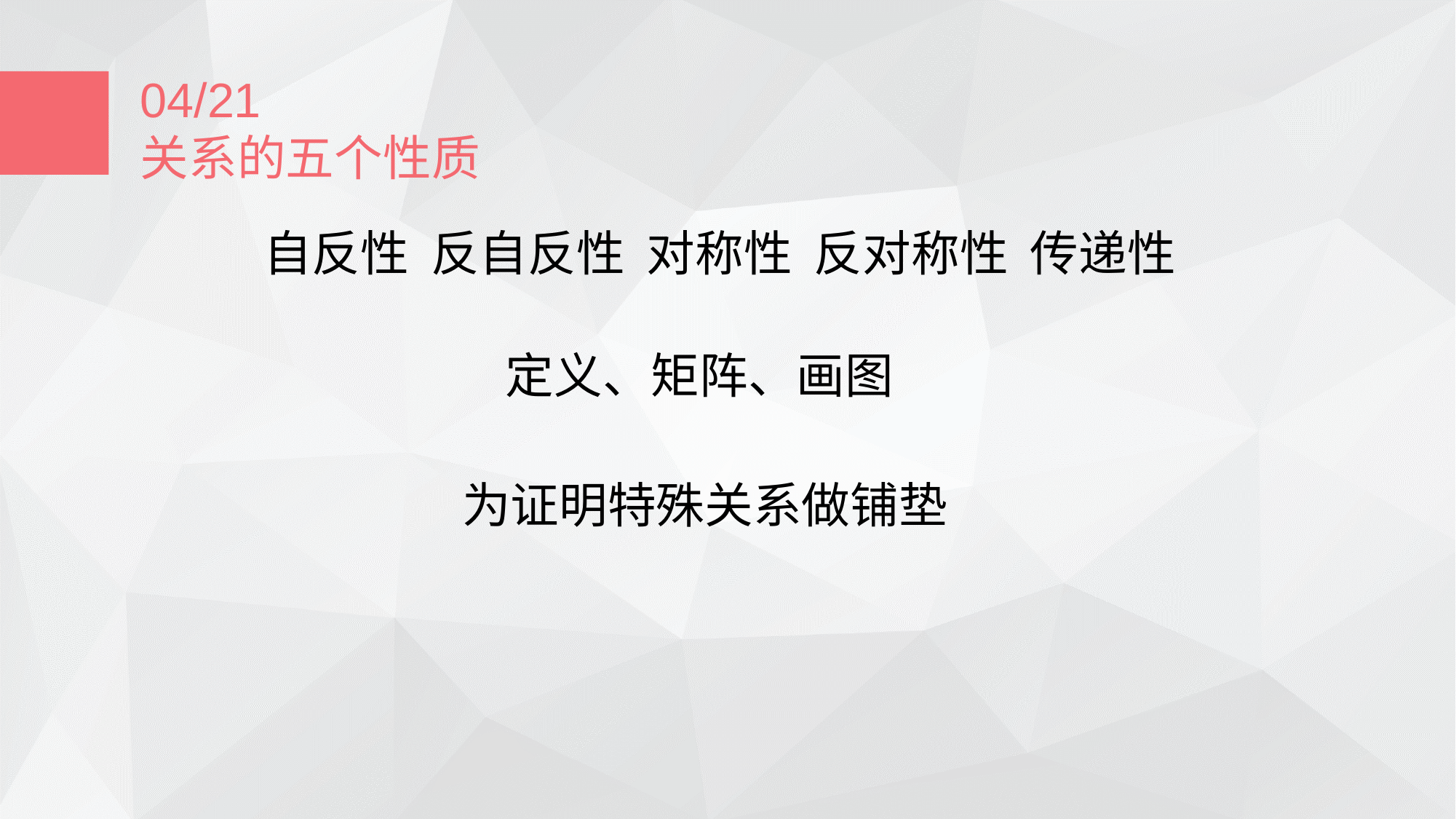

04/21
关系的五个性质

自反性  反自反性  对称性  反对称性  传递性
定义、矩阵、画图
为证明特殊关系做铺垫